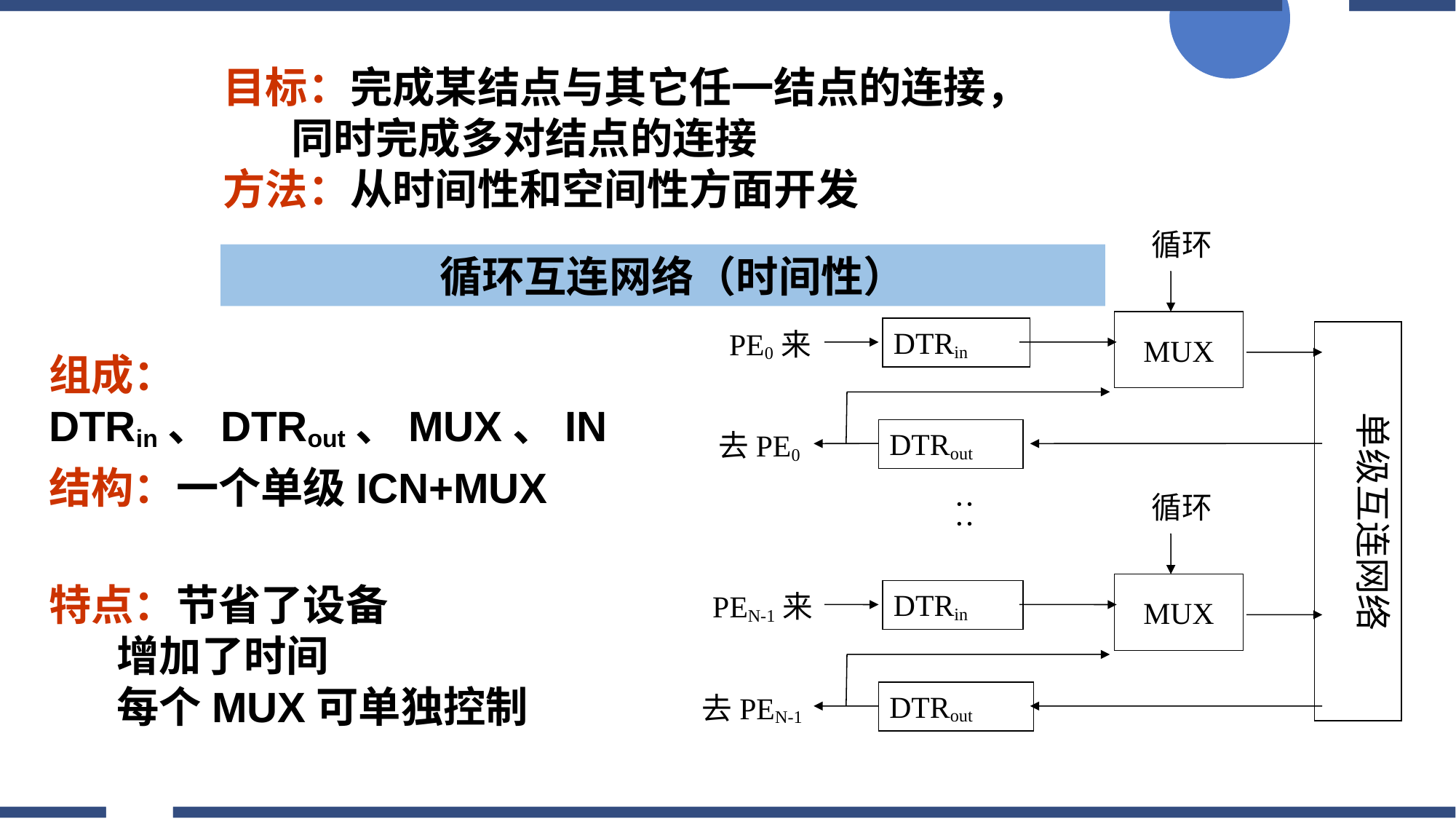

目标：完成某结点与其它任一结点的连接，
      同时完成多对结点的连接
方法：从时间性和空间性方面开发
循环

MUX

DTRin
PE0来
单级互连网络

DTRout
去PE0

循环
∶∶

MUX

DTRin
PEN-1来

DTRout
去PEN-1

 循环互连网络（时间性）
组成：DTRin、DTRout、MUX、IN
结构：一个单级ICN+MUX
特点：节省了设备
      增加了时间
      每个MUX可单独控制